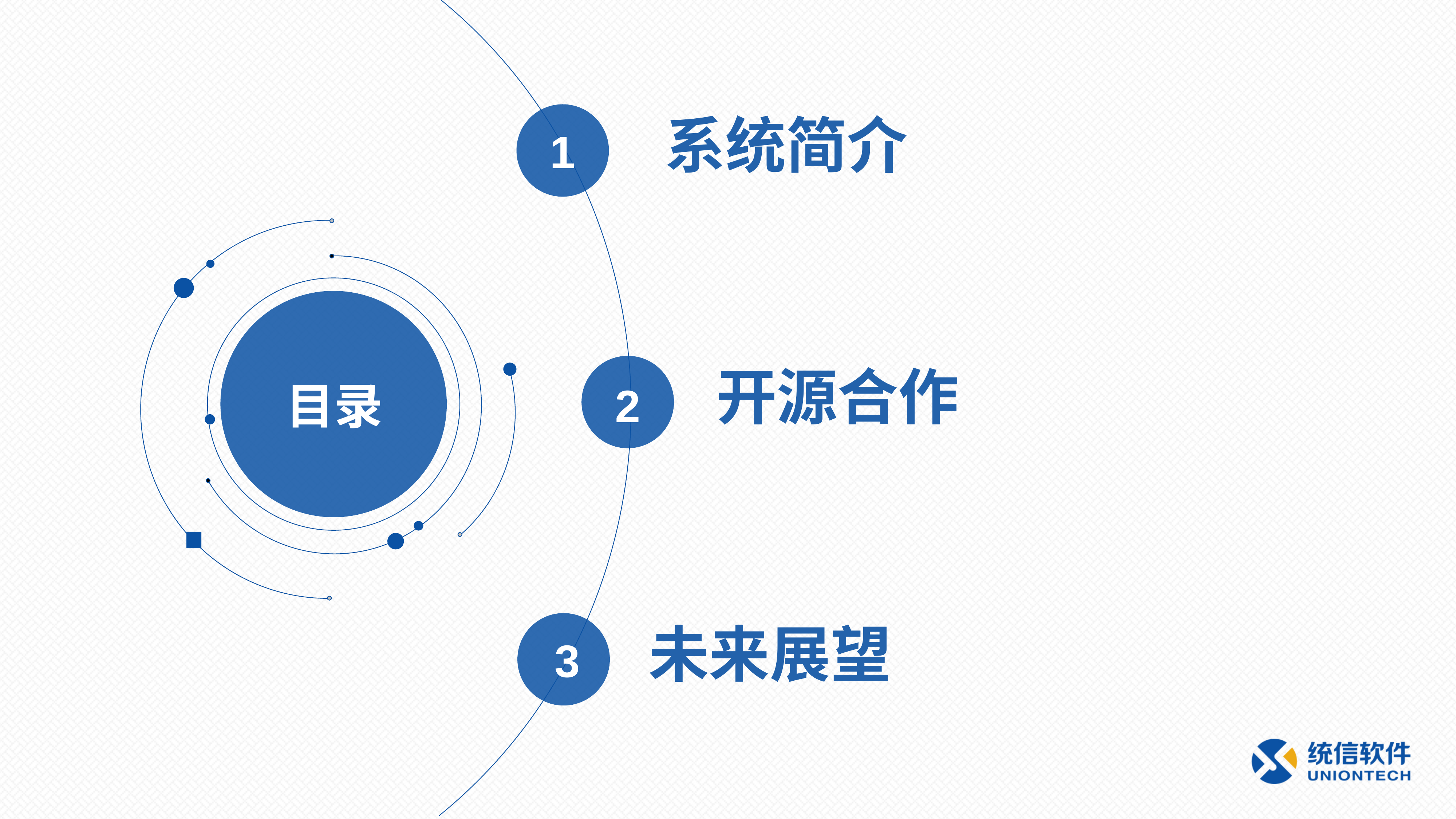

系统简介
1

开源合作

目录
2

未来展望
3